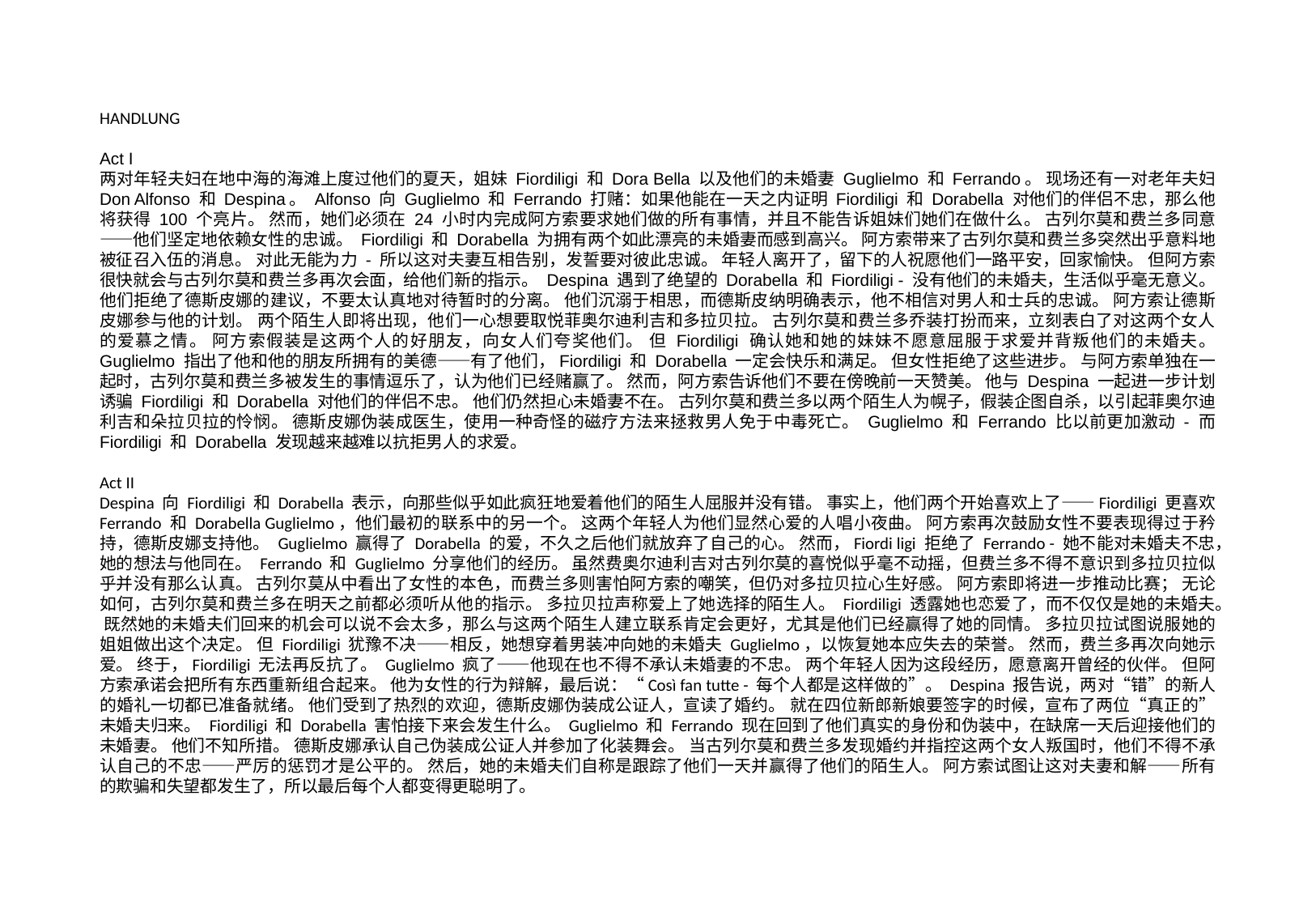

HANDLUNG

Act I
两对年轻夫妇在地中海的海滩上度过他们的夏天，姐妹 Fiordiligi 和 Dora Bella 以及他们的未婚妻 Guglielmo 和 Ferrando。 现场还有一对老年夫妇 Don Alfonso 和 Despina。 Alfonso 向 Guglielmo 和 Ferrando 打赌：如果他能在一天之内证明 Fiordiligi 和 Dorabella 对他们的伴侣不忠，那么他将获得 100 个亮片。 然而，她们必须在 24 小时内完成阿方索要求她们做的所有事情，并且不能告诉姐妹们她们在做什么。 古列尔莫和费兰多同意——他们坚定地依赖女性的忠诚。 Fiordiligi 和 Dorabella 为拥有两个如此漂亮的未婚妻而感到高兴。 阿方索带来了古列尔莫和费兰多突然出乎意料地被征召入伍的消息。 对此无能为力 - 所以这对夫妻互相告别，发誓要对彼此忠诚。 年轻人离开了，留下的人祝愿他们一路平安，回家愉快。 但阿方索很快就会与古列尔莫和费兰多再次会面，给他们新的指示。 Despina 遇到了绝望的 Dorabella 和 Fiordiligi - 没有他们的未婚夫，生活似乎毫无意义。 他们拒绝了德斯皮娜的建议，不要太认真地对待暂时的分离。 他们沉溺于相思，而德斯皮纳明确表示，他不相信对男人和士兵的忠诚。 阿方索让德斯皮娜参与他的计划。 两个陌生人即将出现，他们一心想要取悦菲奥尔迪利吉和多拉贝拉。 古列尔莫和费兰多乔装打扮而来，立刻表白了对这两个女人的爱慕之情。 阿方索假装是这两个人的好朋友，向女人们夸奖他们。 但 Fiordiligi 确认她和她的妹妹不愿意屈服于求爱并背叛他们的未婚夫。 Guglielmo 指出了他和他的朋友所拥有的美德——有了他们，Fiordiligi 和 Dorabella 一定会快乐和满足。 但女性拒绝了这些进步。 与阿方索单独在一起时，古列尔莫和费兰多被发生的事情逗乐了，认为他们已经赌赢了。 然而，阿方索告诉他们不要在傍晚前一天赞美。 他与 Despina 一起进一步计划诱骗 Fiordiligi 和 Dorabella 对他们的伴侣不忠。 他们仍然担心未婚妻不在。 古列尔莫和费兰多以两个陌生人为幌子，假装企图自杀，以引起菲奥尔迪利吉和朵拉贝拉的怜悯。 德斯皮娜伪装成医生，使用一种奇怪的磁疗方法来拯救男人免于中毒死亡。 Guglielmo 和 Ferrando 比以前更加激动 - 而 Fiordiligi 和 Dorabella 发现越来越难以抗拒男人的求爱。

Act II
Despina 向 Fiordiligi 和 Dorabella 表示，向那些似乎如此疯狂地爱着他们的陌生人屈服并没有错。 事实上，他们两个开始喜欢上了——Fiordiligi 更喜欢 Ferrando 和 Dorabella Guglielmo，他们最初的联系中的另一个。 这两个年轻人为他们显然心爱的人唱小夜曲。 阿方索再次鼓励女性不要表现得过于矜持，德斯皮娜支持他。 Guglielmo 赢得了 Dorabella 的爱，不久之后他们就放弃了自己的心。 然而，Fiordi ligi 拒绝了 Ferrando - 她不能对未婚夫不忠，她的想法与他同在。 Ferrando 和 Guglielmo 分享他们的经历。 虽然费奥尔迪利吉对古列尔莫的喜悦似乎毫不动摇，但费兰多不得不意识到多拉贝拉似乎并没有那么认真。 古列尔莫从中看出了女性的本色，而费兰多则害怕阿方索的嘲笑，但仍对多拉贝拉心生好感。 阿方索即将进一步推动比赛； 无论如何，古列尔莫和费兰多在明天之前都必须听从他的指示。 多拉贝拉声称爱上了她选择的陌生人。 Fiordiligi 透露她也恋爱了，而不仅仅是她的未婚夫。 既然她的未婚夫们回来的机会可以说不会太多，那么与这两个陌生人建立联系肯定会更好，尤其是他们已经赢得了她的同情。 多拉贝拉试图说服她的姐姐做出这个决定。 但 Fiordiligi 犹豫不决——相反，她想穿着男装冲向她的未婚夫 Guglielmo，以恢复她本应失去的荣誉。 然而，费兰多再次向她示爱。 终于，Fiordiligi 无法再反抗了。 Guglielmo 疯了——他现在也不得不承认未婚妻的不忠。 两个年轻人因为这段经历，愿意离开曾经的伙伴。 但阿方索承诺会把所有东西重新组合起来。 他为女性的行为辩解，最后说：“Così fan tutte - 每个人都是这样做的”。 Despina 报告说，两对“错”的新人的婚礼一切都已准备就绪。 他们受到了热烈的欢迎，德斯皮娜伪装成公证人，宣读了婚约。 就在四位新郎新娘要签字的时候，宣布了两位“真正的”未婚夫归来。 Fiordiligi 和 Dorabella 害怕接下来会发生什么。 Guglielmo 和 Ferrando 现在回到了他们真实的身份和伪装中，在缺席一天后迎接他们的未婚妻。 他们不知所措。 德斯皮娜承认自己伪装成公证人并参加了化装舞会。 当古列尔莫和费兰多发现婚约并指控这两个女人叛国时，他们不得不承认自己的不忠——严厉的惩罚才是公平的。 然后，她的未婚夫们自称是跟踪了他们一天并赢得了他们的陌生人。 阿方索试图让这对夫妻和解——所有的欺骗和失望都发生了，所以最后每个人都变得更聪明了。